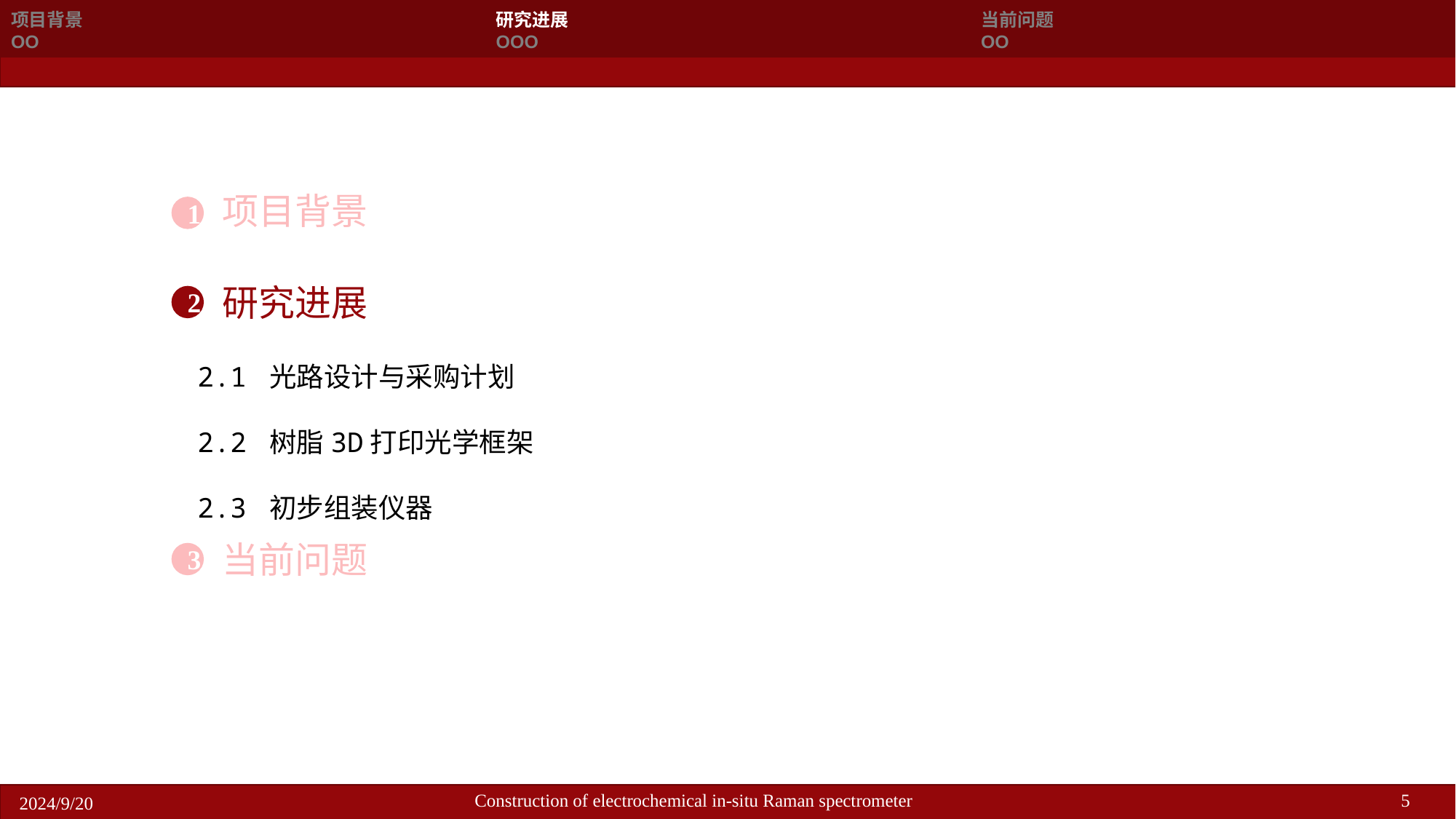

| 项目背景 OO | 研究进展 OOO | 当前问题 OO |
| --- | --- | --- |

项目背景
1
研究进展
2
2.1 光路设计与采购计划
2.2 树脂3D打印光学框架
2.3 初步组装仪器
当前问题
3
5
Construction of electrochemical in-situ Raman spectrometer
2024/9/20